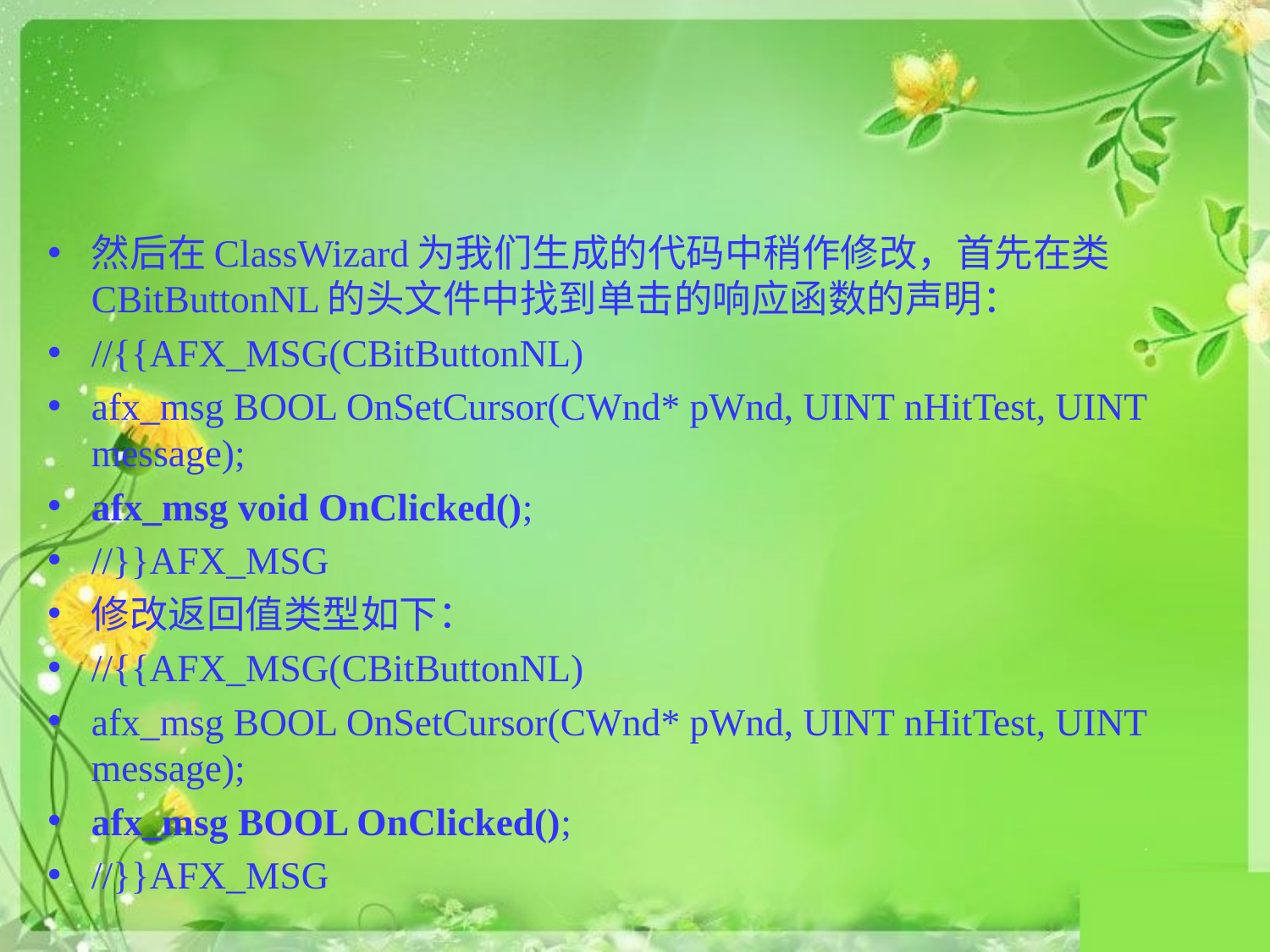

#
然后在ClassWizard为我们生成的代码中稍作修改，首先在类CBitButtonNL的头文件中找到单击的响应函数的声明：
//{{AFX_MSG(CBitButtonNL)
afx_msg BOOL OnSetCursor(CWnd* pWnd, UINT nHitTest, UINT message);
afx_msg void OnClicked();
//}}AFX_MSG
修改返回值类型如下：
//{{AFX_MSG(CBitButtonNL)
afx_msg BOOL OnSetCursor(CWnd* pWnd, UINT nHitTest, UINT message);
afx_msg BOOL OnClicked();
//}}AFX_MSG